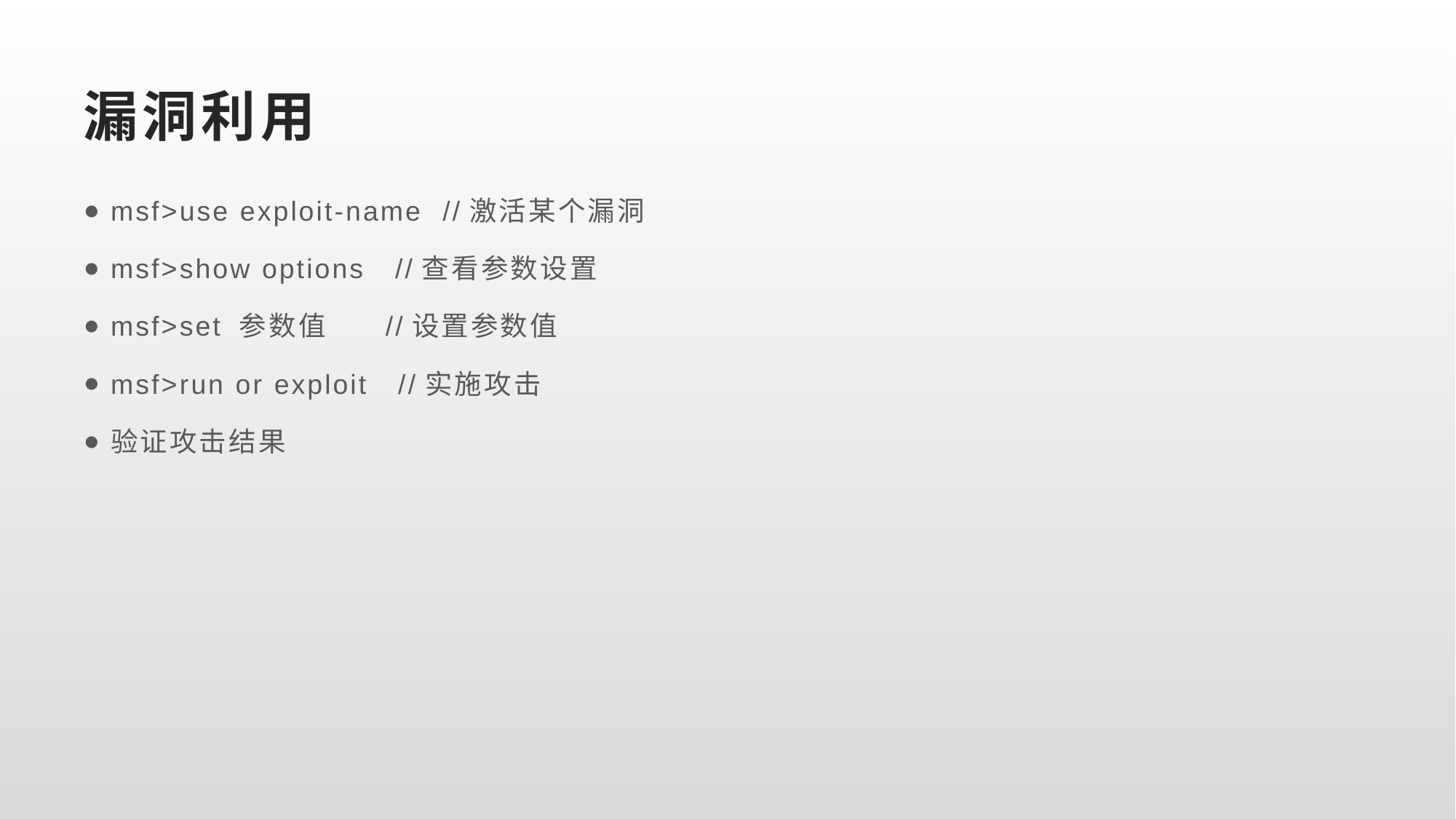

# 漏洞利用
msf>use exploit-name  //激活某个漏洞
msf>show options   //查看参数设置
msf>set 参数值      //设置参数值
msf>run or exploit   //实施攻击
验证攻击结果